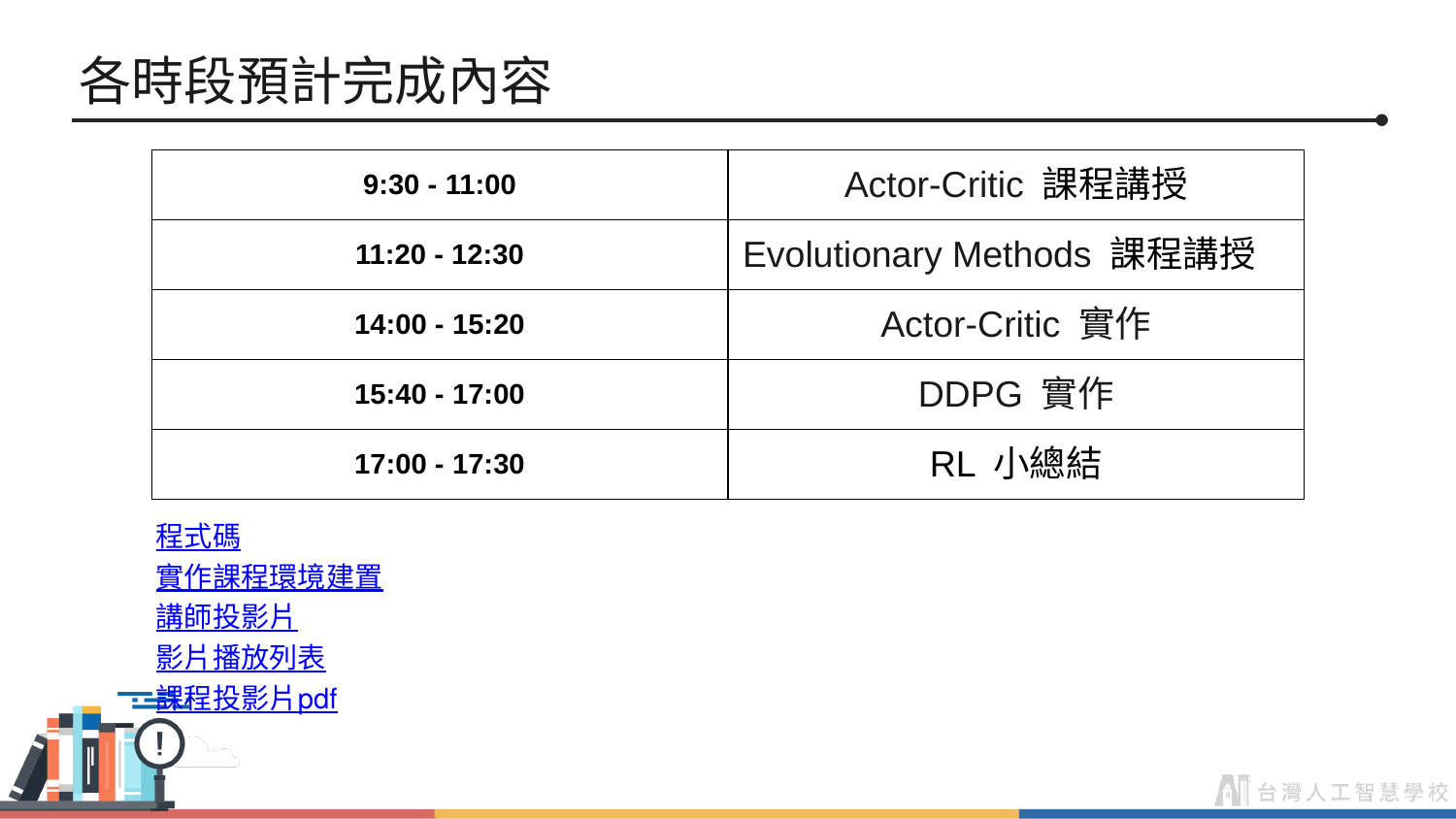

# 各時段預計完成內容
| 9:30 - 11:00 | Actor-Critic 課程講授 |
| --- | --- |
| 11:20 - 12:30 | Evolutionary Methods 課程講授 |
| 14:00 - 15:20 | Actor-Critic 實作 |
| 15:40 - 17:00 | DDPG 實作 |
| 17:00 - 17:30 | RL 小總結 |
程式碼
實作課程環境建置
講師投影片
影片播放列表
課程投影片pdf